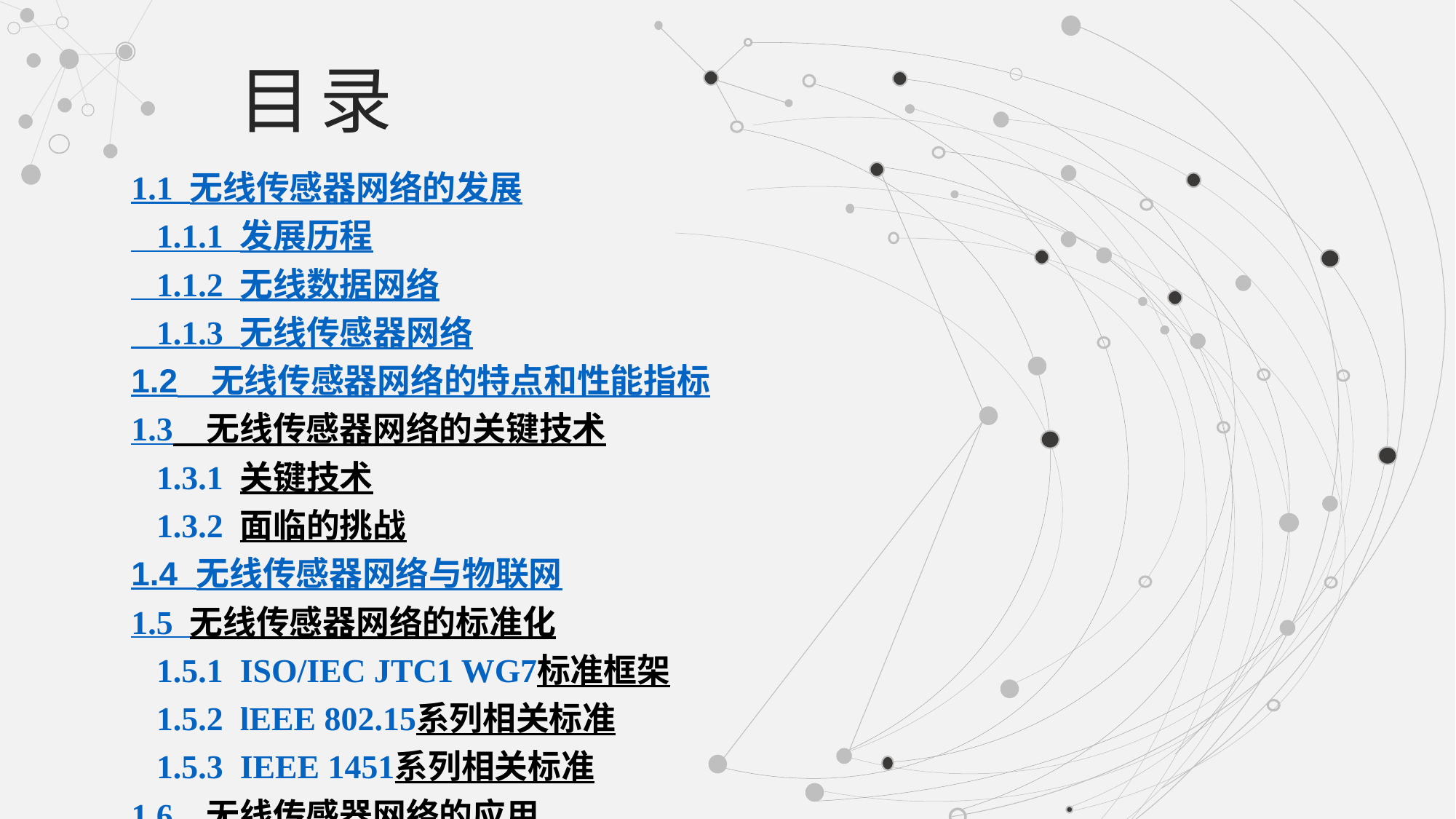

目录
1.1  无线传感器网络的发展	   1.1.1  发展历程	   1.1.2  无线数据网络	   1.1.3  无线传感器网络
1.2　无线传感器网络的特点和性能指标
1.3　无线传感器网络的关键技术	   1.3.1  关键技术	   1.3.2  面临的挑战
1.4  无线传感器网络与物联网
1.5  无线传感器网络的标准化	   1.5.1  ISO/IEC JTC1 WG7标准框架	   1.5.2  lEEE 802.15系列相关标准	   1.5.3  IEEE 1451系列相关标准
1.6　无线传感器网络的应用
习题1